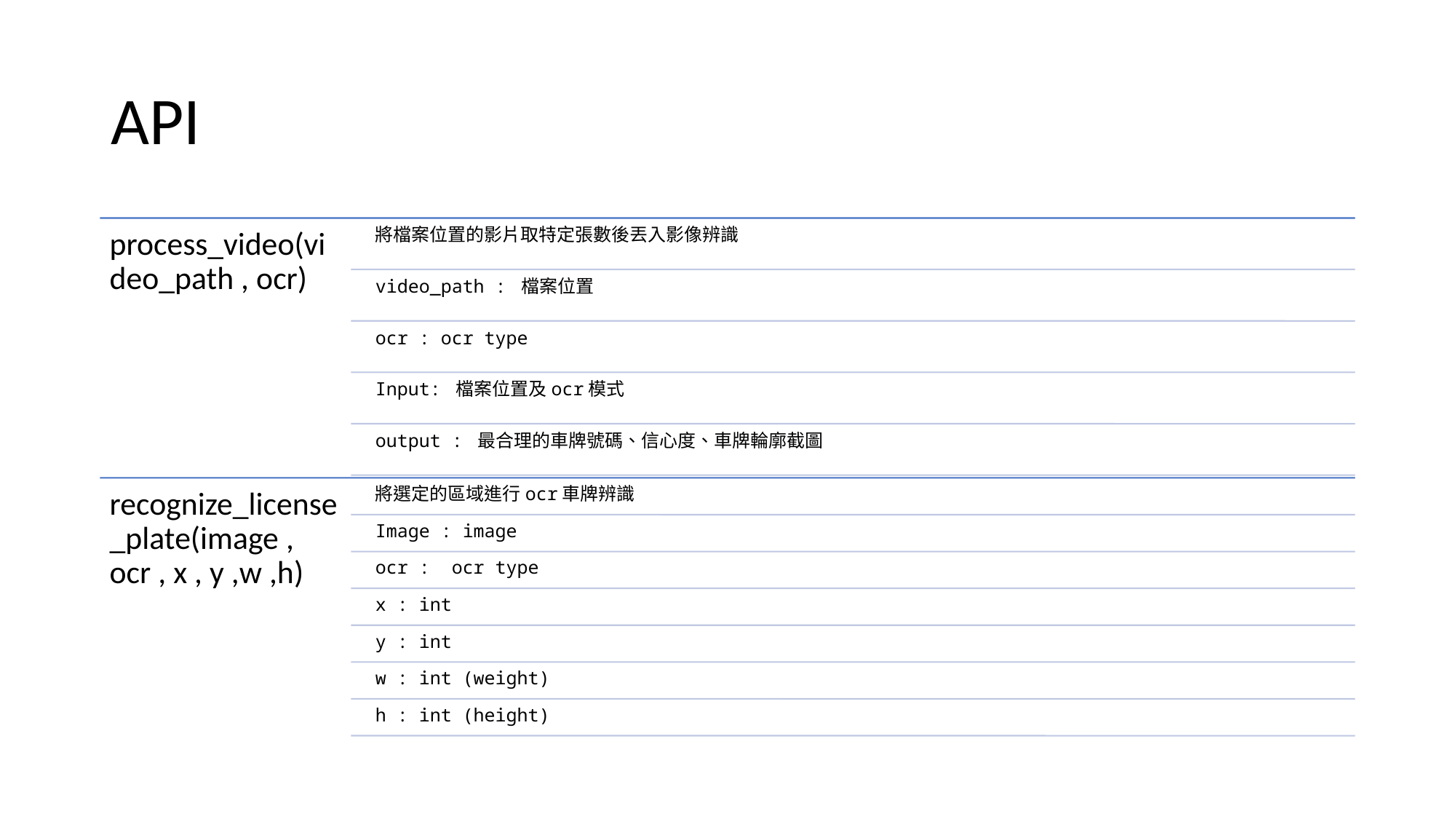

# API
process_video(video_path , ocr)
將檔案位置的影片取特定張數後丟入影像辨識
video_path : 檔案位置
ocr : ocr type
Input: 檔案位置及ocr模式
output : 最合理的車牌號碼、信心度、車牌輪廓截圖
recognize_license_plate(image , ocr , x , y ,w ,h)
將選定的區域進行ocr車牌辨識
Image : image
ocr :  ocr type
x : int
y : int
w : int (weight)
h : int (height)